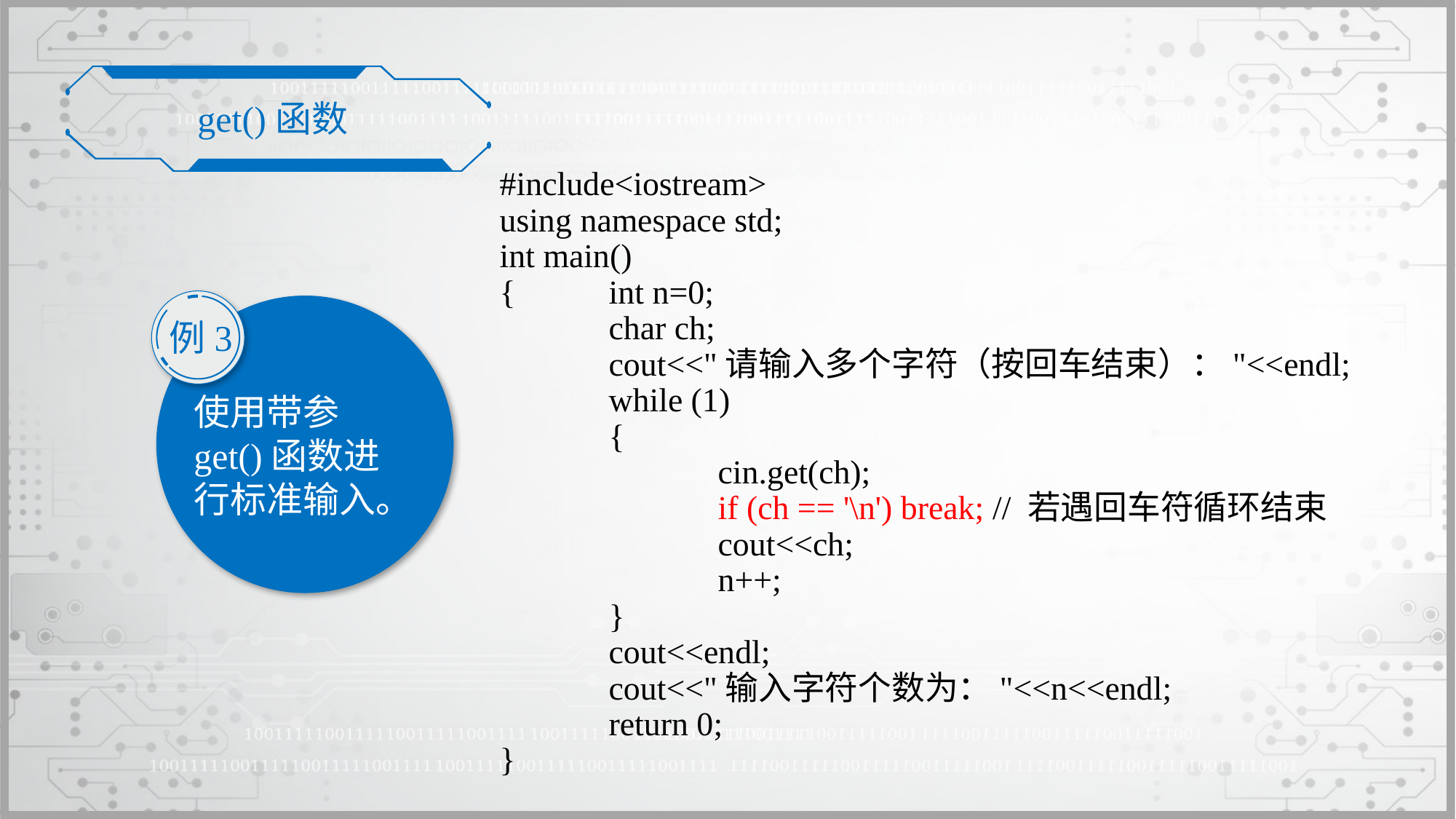

get()函数
#include<iostream>
using namespace std;
int main()
{	int n=0;
	char ch;
	cout<<"请输入多个字符（按回车结束）："<<endl;
	while (1)
	{
		cin.get(ch);
		if (ch == '\n') break; // 若遇回车符循环结束
		cout<<ch;
		n++;
	}
	cout<<endl;
	cout<<"输入字符个数为："<<n<<endl;
	return 0;
}

例3

使用带参get()函数进行标准输入。